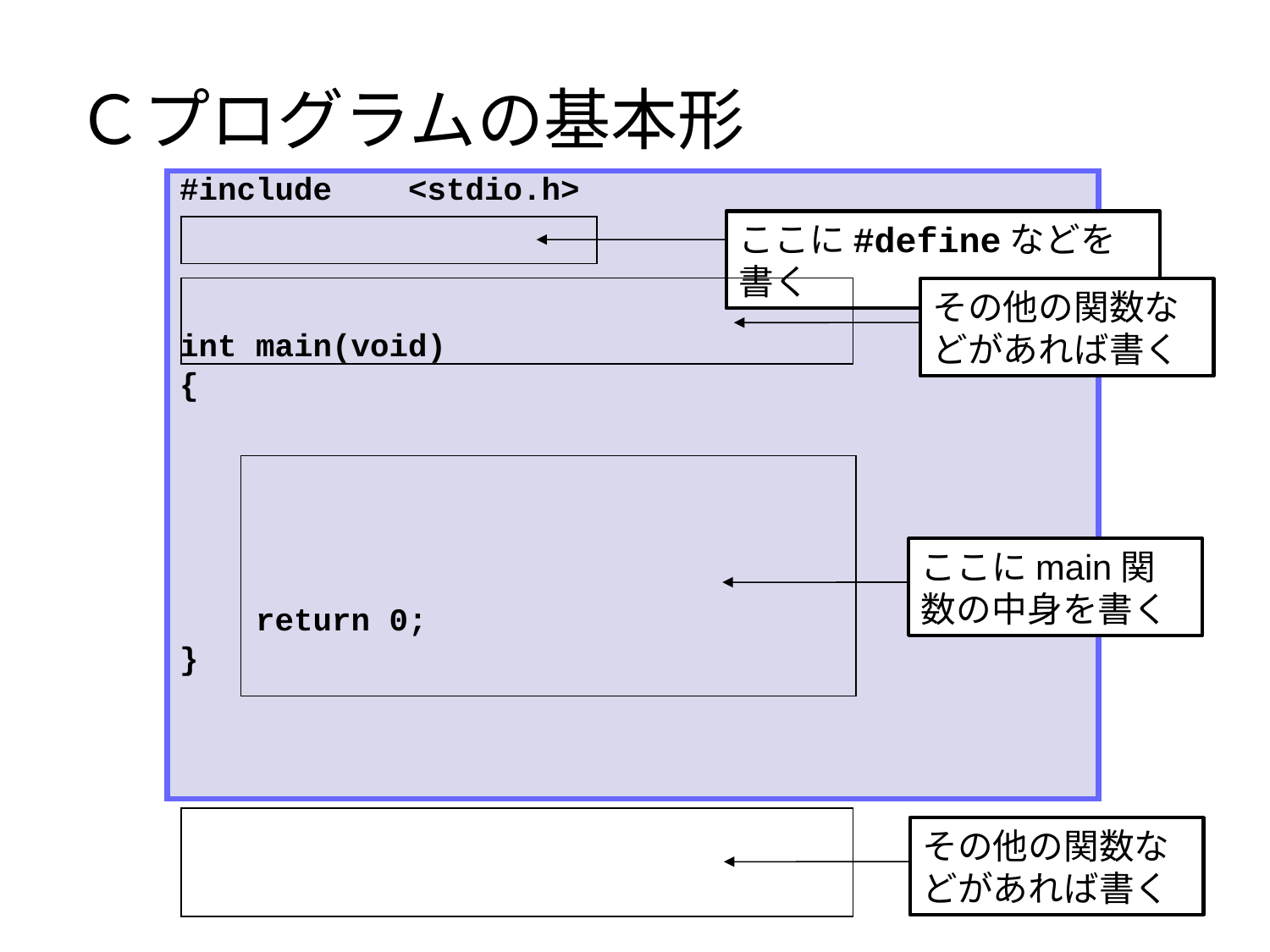

# Ｃプログラムの基本形
#include    <stdio.h>

int main(void)
{

    return 0;
}

ここに#defineなどを書く

その他の関数などがあれば書く

ここにmain関数の中身を書く

その他の関数などがあれば書く

12